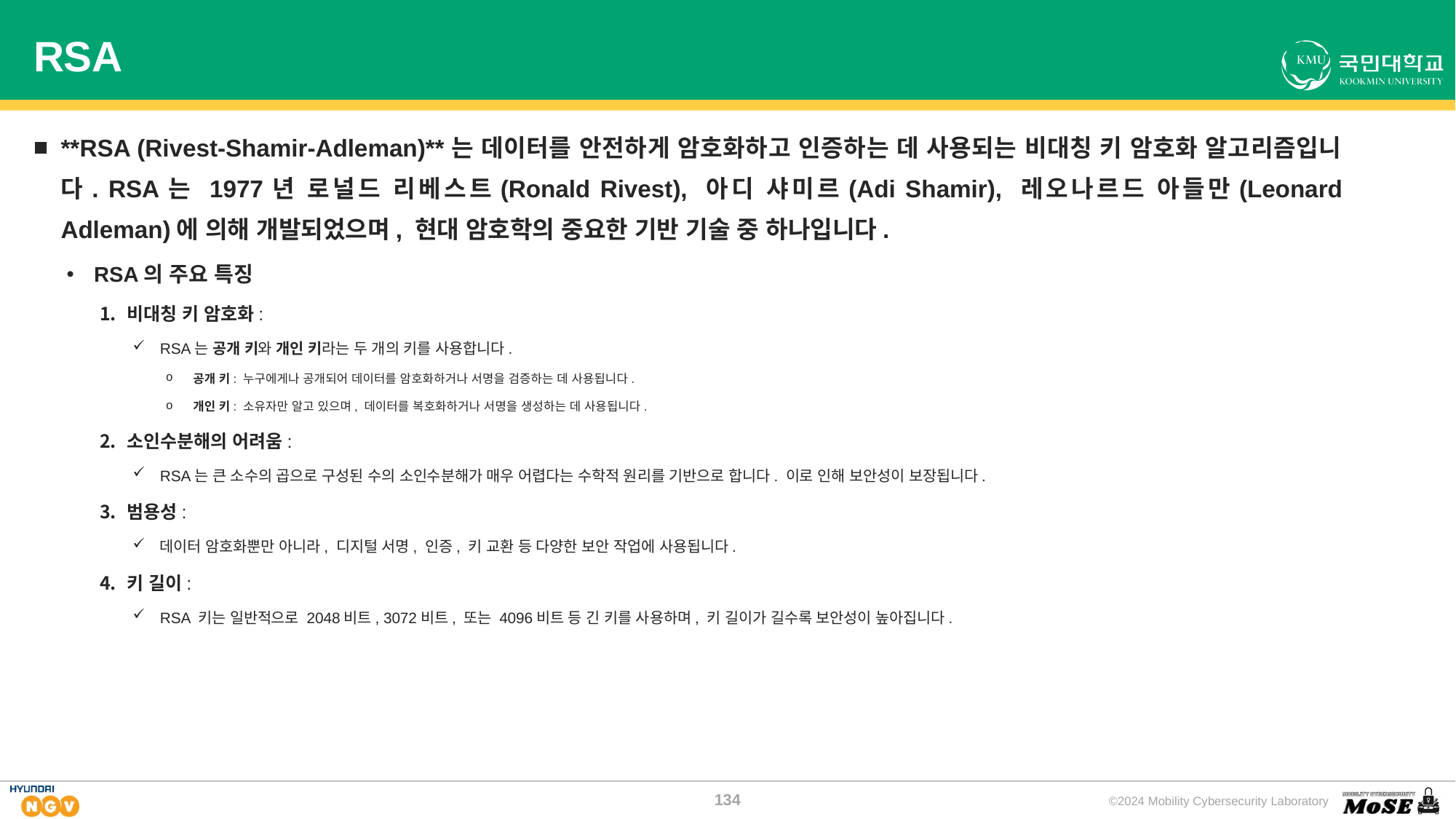

# RSA
**RSA (Rivest-Shamir-Adleman)**는 데이터를 안전하게 암호화하고 인증하는 데 사용되는 비대칭 키 암호화 알고리즘입니다. RSA는 1977년 로널드 리베스트(Ronald Rivest), 아디 샤미르(Adi Shamir), 레오나르드 아들만(Leonard Adleman)에 의해 개발되었으며, 현대 암호학의 중요한 기반 기술 중 하나입니다.
RSA의 주요 특징
비대칭 키 암호화:
RSA는 공개 키와 개인 키라는 두 개의 키를 사용합니다.
공개 키: 누구에게나 공개되어 데이터를 암호화하거나 서명을 검증하는 데 사용됩니다.
개인 키: 소유자만 알고 있으며, 데이터를 복호화하거나 서명을 생성하는 데 사용됩니다.
소인수분해의 어려움:
RSA는 큰 소수의 곱으로 구성된 수의 소인수분해가 매우 어렵다는 수학적 원리를 기반으로 합니다. 이로 인해 보안성이 보장됩니다.
범용성:
데이터 암호화뿐만 아니라, 디지털 서명, 인증, 키 교환 등 다양한 보안 작업에 사용됩니다.
키 길이:
RSA 키는 일반적으로 2048비트, 3072비트, 또는 4096비트 등 긴 키를 사용하며, 키 길이가 길수록 보안성이 높아집니다.